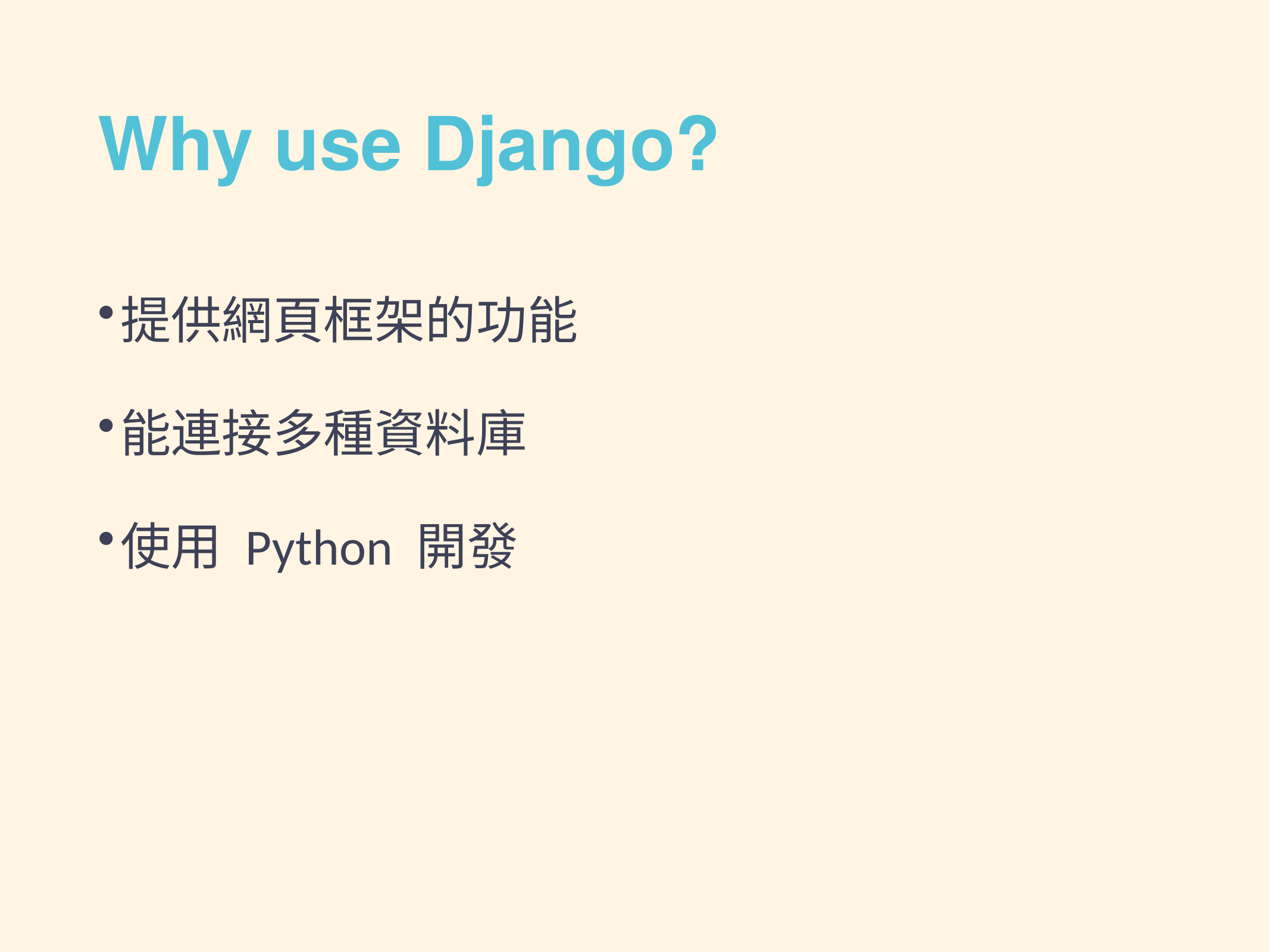

# Why use Django?
提供網頁框架的功能
能連接多種資料庫
使用 Python 開發
41